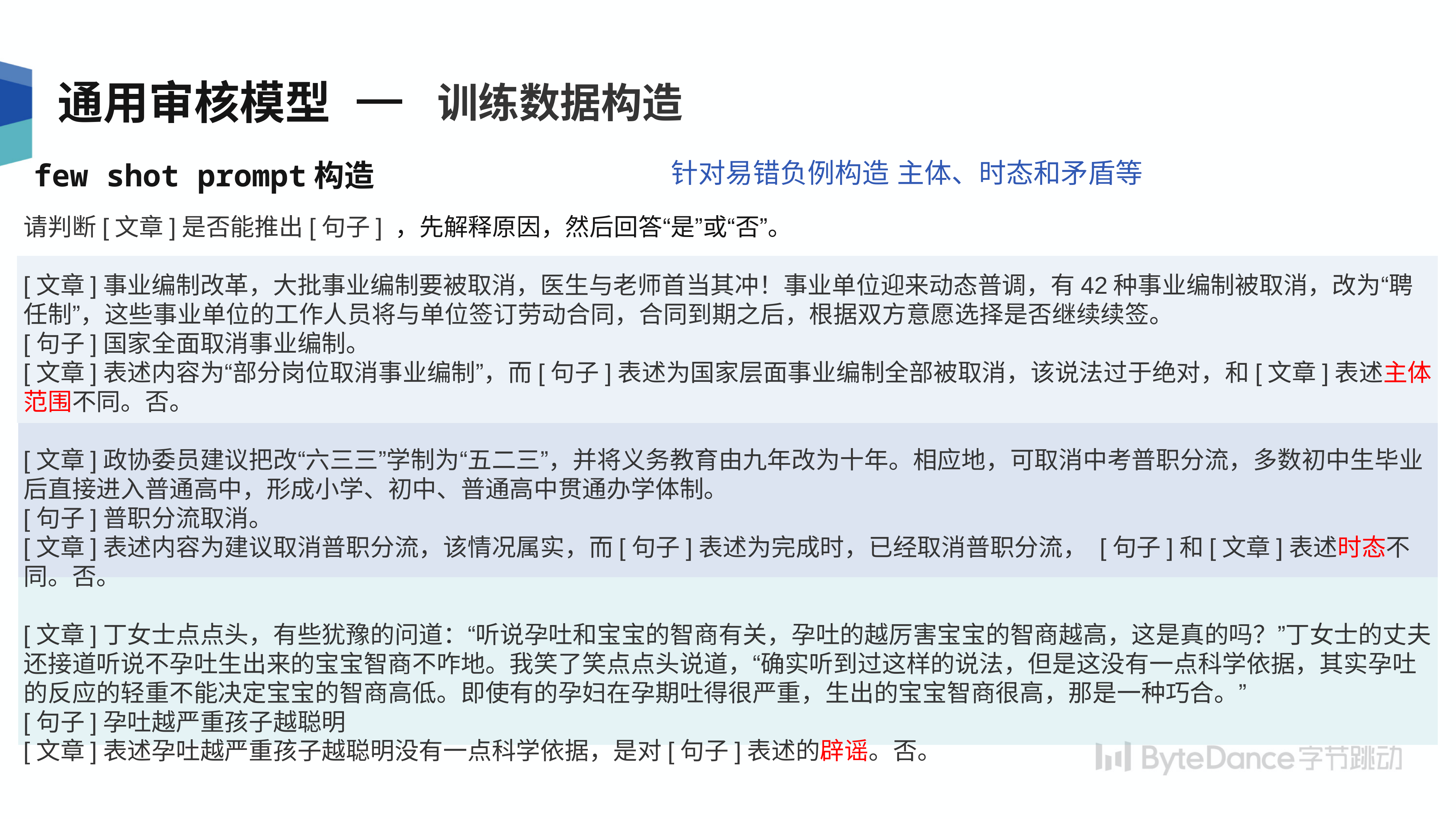

训练数据构造
通用审核模型
few shot prompt构造
针对易错负例构造 主体、时态和矛盾等
请判断[文章]是否能推出[句子] ，先解释原因，然后回答“是”或“否”。

[文章]事业编制改革，大批事业编制要被取消，医生与老师首当其冲！事业单位迎来动态普调，有42种事业编制被取消，改为“聘任制”，这些事业单位的工作人员将与单位签订劳动合同，合同到期之后，根据双方意愿选择是否继续续签。
[句子]国家全面取消事业编制。
[文章]表述内容为“部分岗位取消事业编制”，而[句子]表述为国家层面事业编制全部被取消，该说法过于绝对，和[文章]表述主体范围不同。否。

[文章]政协委员建议把改“六三三”学制为“五二三”，并将义务教育由九年改为十年。相应地，可取消中考普职分流，多数初中生毕业后直接进入普通高中，形成小学、初中、普通高中贯通办学体制。
[句子]普职分流取消。
[文章]表述内容为建议取消普职分流，该情况属实，而[句子]表述为完成时，已经取消普职分流， [句子]和[文章]表述时态不同。否。

[文章]丁女士点点头，有些犹豫的问道：“听说孕吐和宝宝的智商有关，孕吐的越厉害宝宝的智商越高，这是真的吗？”丁女士的丈夫还接道听说不孕吐生出来的宝宝智商不咋地。我笑了笑点点头说道，“确实听到过这样的说法，但是这没有一点科学依据，其实孕吐的反应的轻重不能决定宝宝的智商高低。即使有的孕妇在孕期吐得很严重，生出的宝宝智商很高，那是一种巧合。”
[句子]孕吐越严重孩子越聪明
[文章]表述孕吐越严重孩子越聪明没有一点科学依据，是对[句子]表述的辟谣。否。